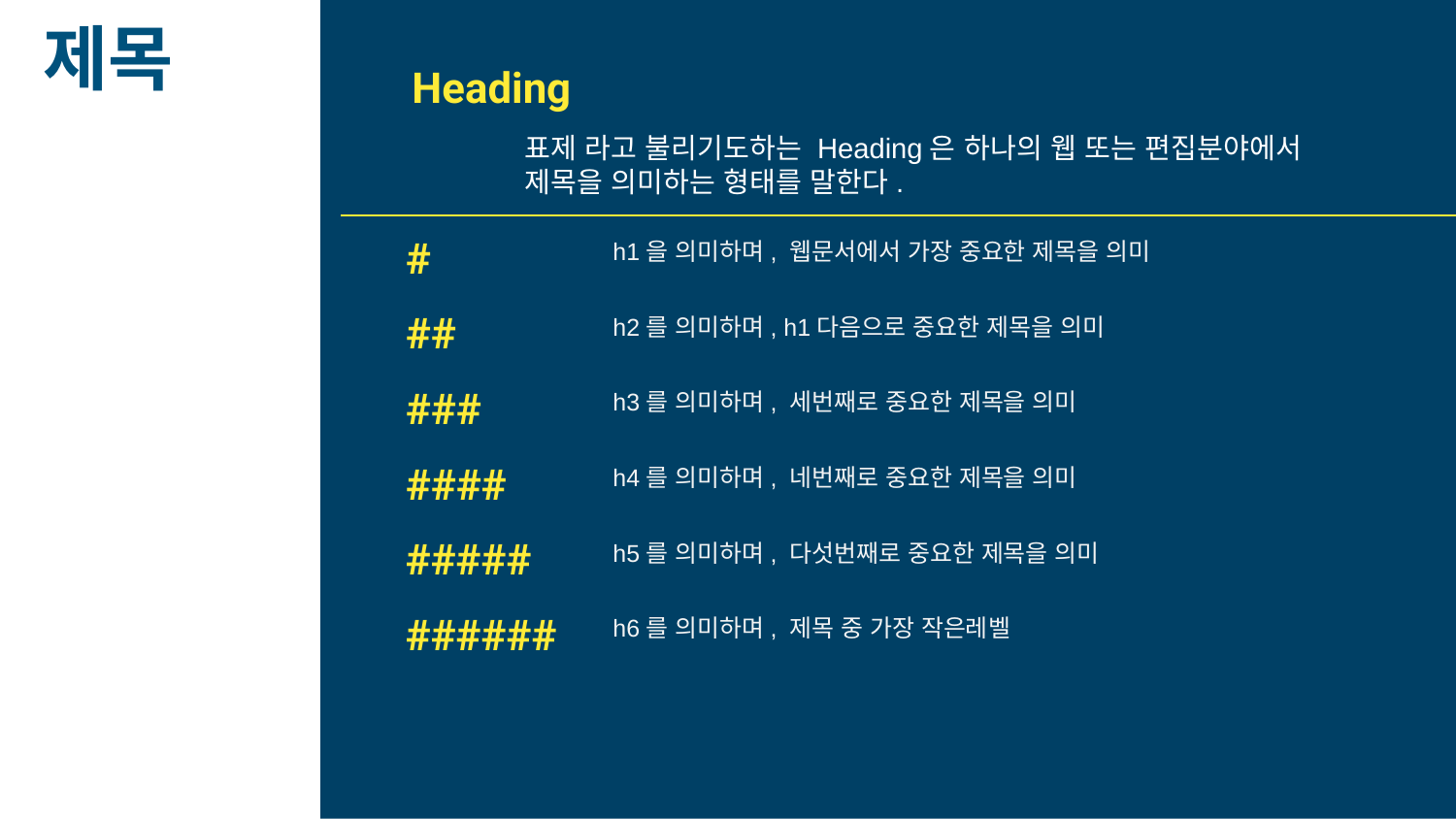

제목

Heading
표제 라고 불리기도하는 Heading은 하나의 웹 또는 편집분야에서
제목을 의미하는 형태를 말한다.
#
h1을 의미하며, 웹문서에서 가장 중요한 제목을 의미
##
h2를 의미하며, h1다음으로 중요한 제목을 의미
###
h3를 의미하며, 세번째로 중요한 제목을 의미
####
h4를 의미하며, 네번째로 중요한 제목을 의미
#####
h5를 의미하며, 다섯번째로 중요한 제목을 의미
######
h6를 의미하며, 제목 중 가장 작은레벨